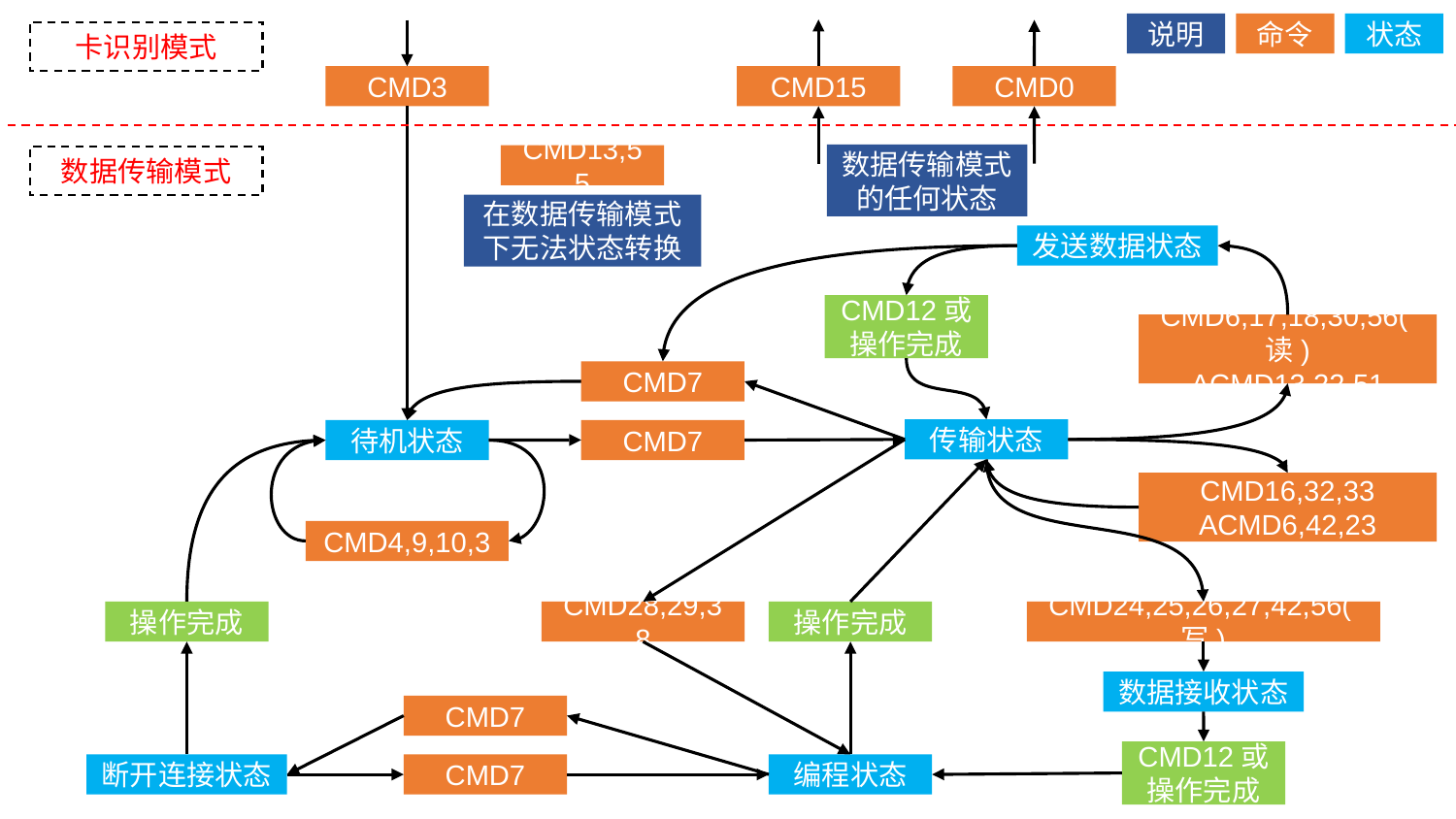

说明
命令
状态
卡识别模式
CMD3
CMD15
CMD0
数据传输模式的任何状态
CMD13,55
数据传输模式
在数据传输模式下无法状态转换
发送数据状态
CMD12或操作完成
CMD6,17,18,30,56(读)
ACMD13,22,51
CMD7
传输状态
CMD7
待机状态
CMD16,32,33
ACMD6,42,23
CMD4,9,10,3
CMD28,29,38
操作完成
操作完成
CMD24,25,26,27,42,56(写)
数据接收状态
CMD7
CMD12或操作完成
断开连接状态
CMD7
编程状态